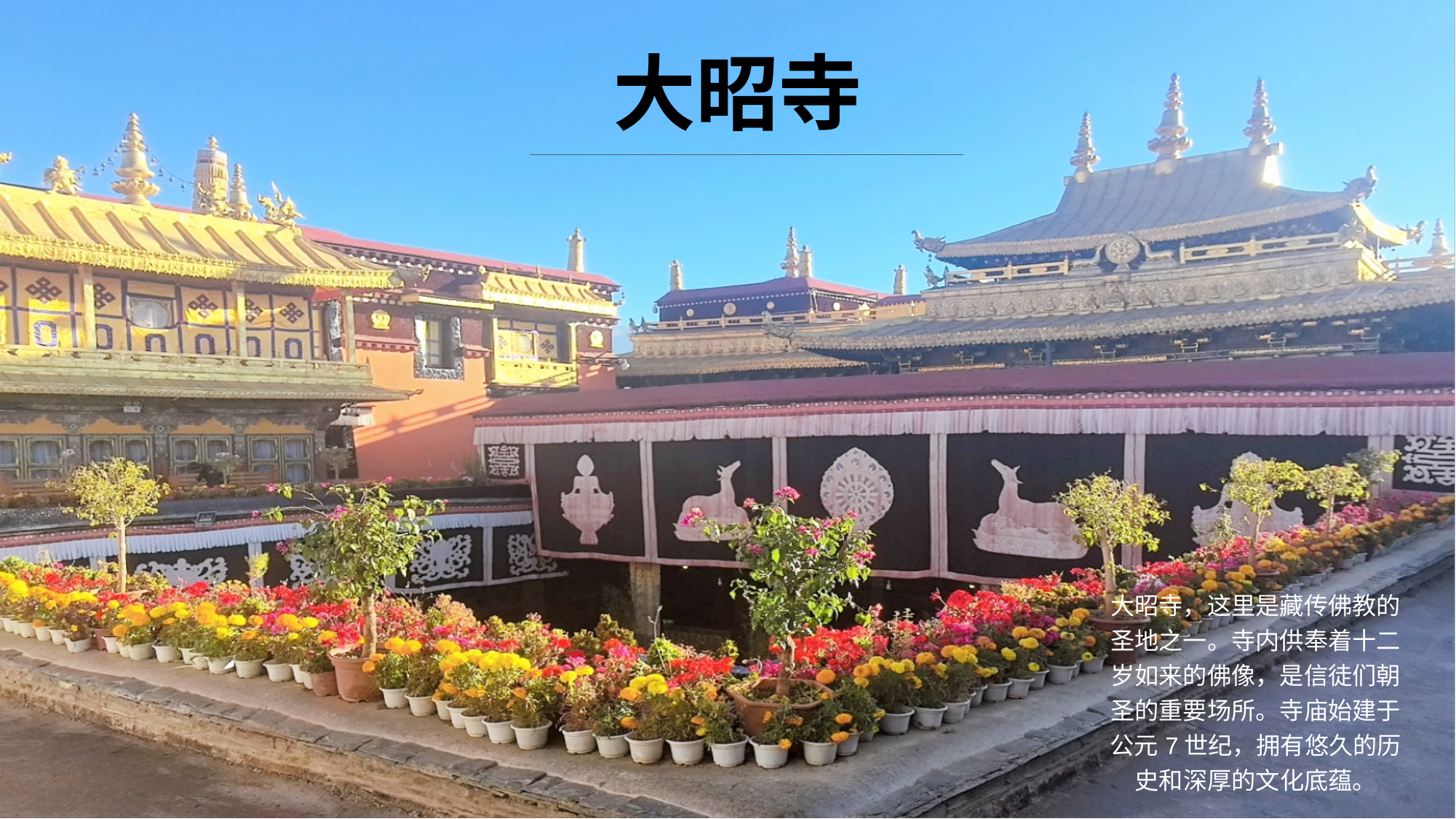

大昭寺
大昭寺，这里是藏传佛教的圣地之一。寺内供奉着十二岁如来的佛像，是信徒们朝圣的重要场所。寺庙始建于公元7世纪，拥有悠久的历史和深厚的文化底蕴。